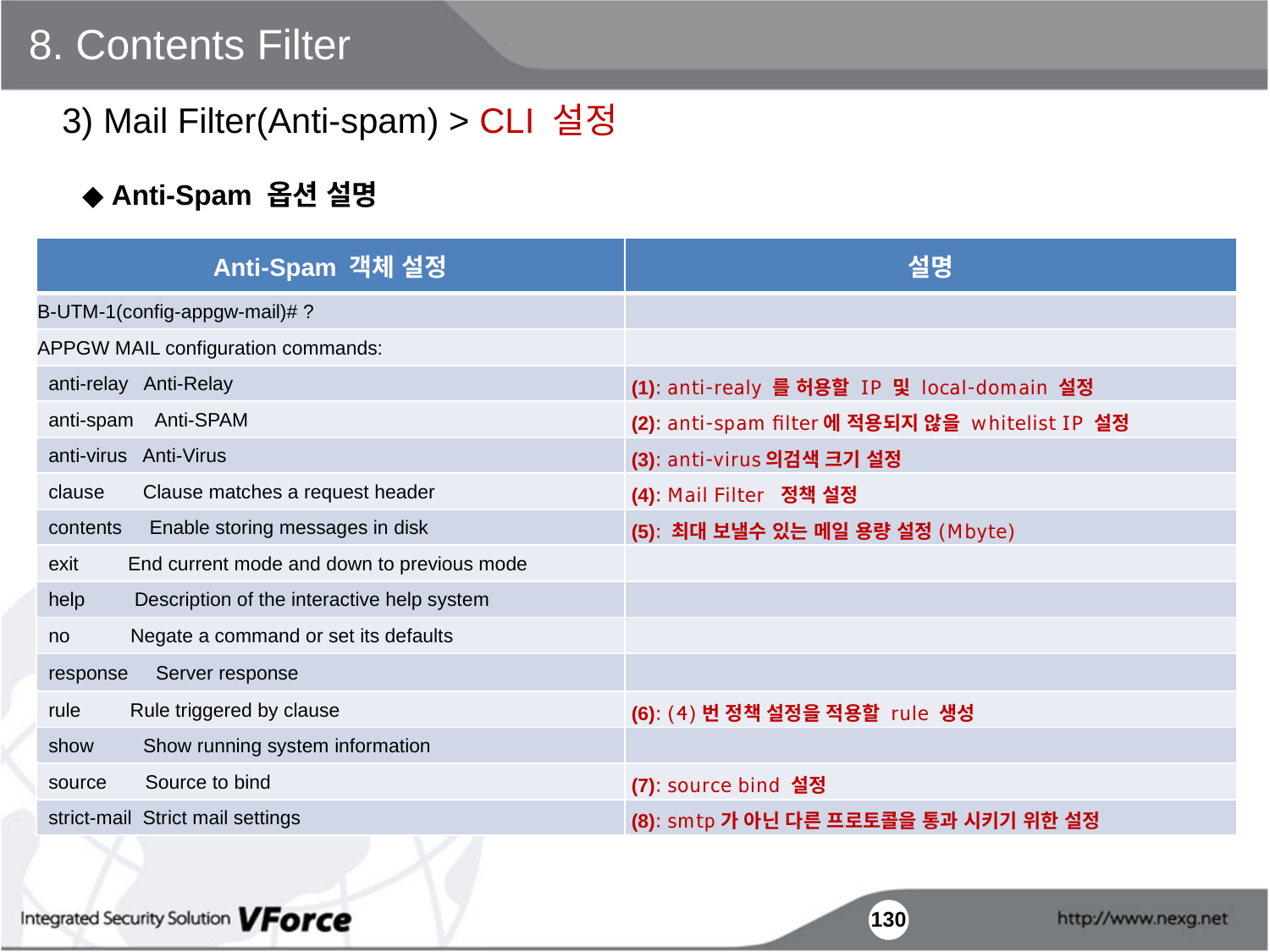

8. Contents Filter
3) Mail Filter(Anti-spam) > CLI 설정
◆ Anti-Spam 옵션 설명
| Anti-Spam 객체 설정 | 설명 |
| --- | --- |
| B-UTM-1(config-appgw-mail)# ? |  |
| APPGW MAIL configuration commands: |  |
| anti-relay Anti-Relay | (1): anti-realy 를 허용할 IP 및 local-domain 설정 |
| anti-spam Anti-SPAM | (2): anti-spam filter에 적용되지 않을 whitelist IP 설정 |
| anti-virus Anti-Virus | (3): anti-virus의검색 크기 설정 |
| clause Clause matches a request header | (4): Mail Filter 정책 설정 |
| contents Enable storing messages in disk | (5): 최대 보낼수 있는 메일 용량 설정(Mbyte) |
| exit End current mode and down to previous mode |  |
| help Description of the interactive help system |  |
| no Negate a command or set its defaults |  |
| response Server response |  |
| rule Rule triggered by clause | (6): (4)번 정책 설정을 적용할 rule 생성 |
| show Show running system information |  |
| source Source to bind | (7): source bind 설정 |
| strict-mail Strict mail settings | (8): smtp가 아닌 다른 프로토콜을 통과 시키기 위한 설정 |